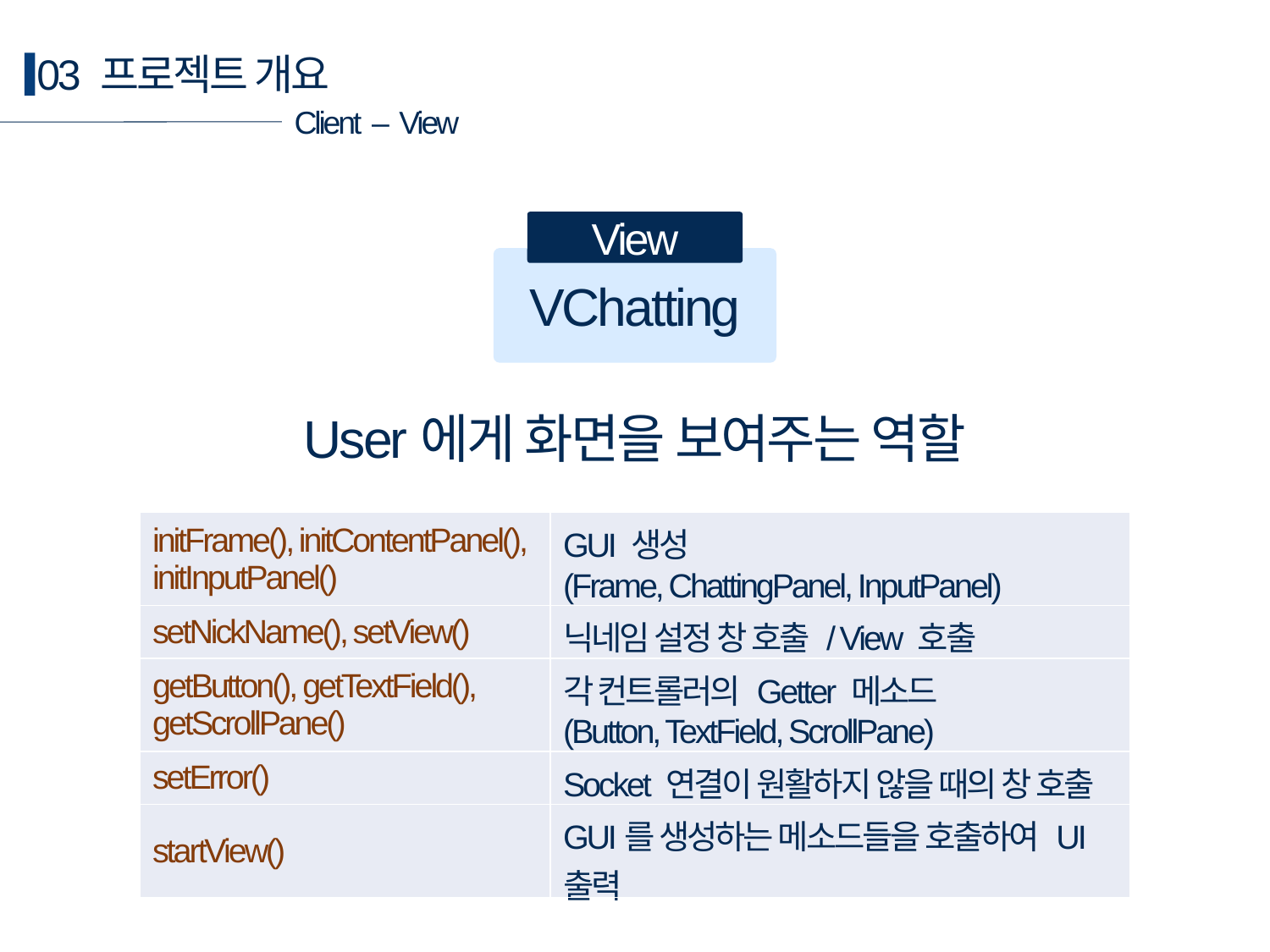

03 프로젝트 개요

Client  –  View
View
VChatting
User에게 화면을 보여주는 역할
| initFrame(), initContentPanel(), initInputPanel() | GUI 생성 (Frame, ChattingPanel, InputPanel) |
| --- | --- |
| setNickName(), setView() | 닉네임 설정 창 호출 / View 호출 |
| getButton(), getTextField(), getScrollPane() | 각 컨트롤러의 Getter 메소드 (Button, TextField, ScrollPane) |
| setError() | Socket 연결이 원활하지 않을 때의 창 호출 |
| startView() | GUI를 생성하는 메소드들을 호출하여 UI 출력 |